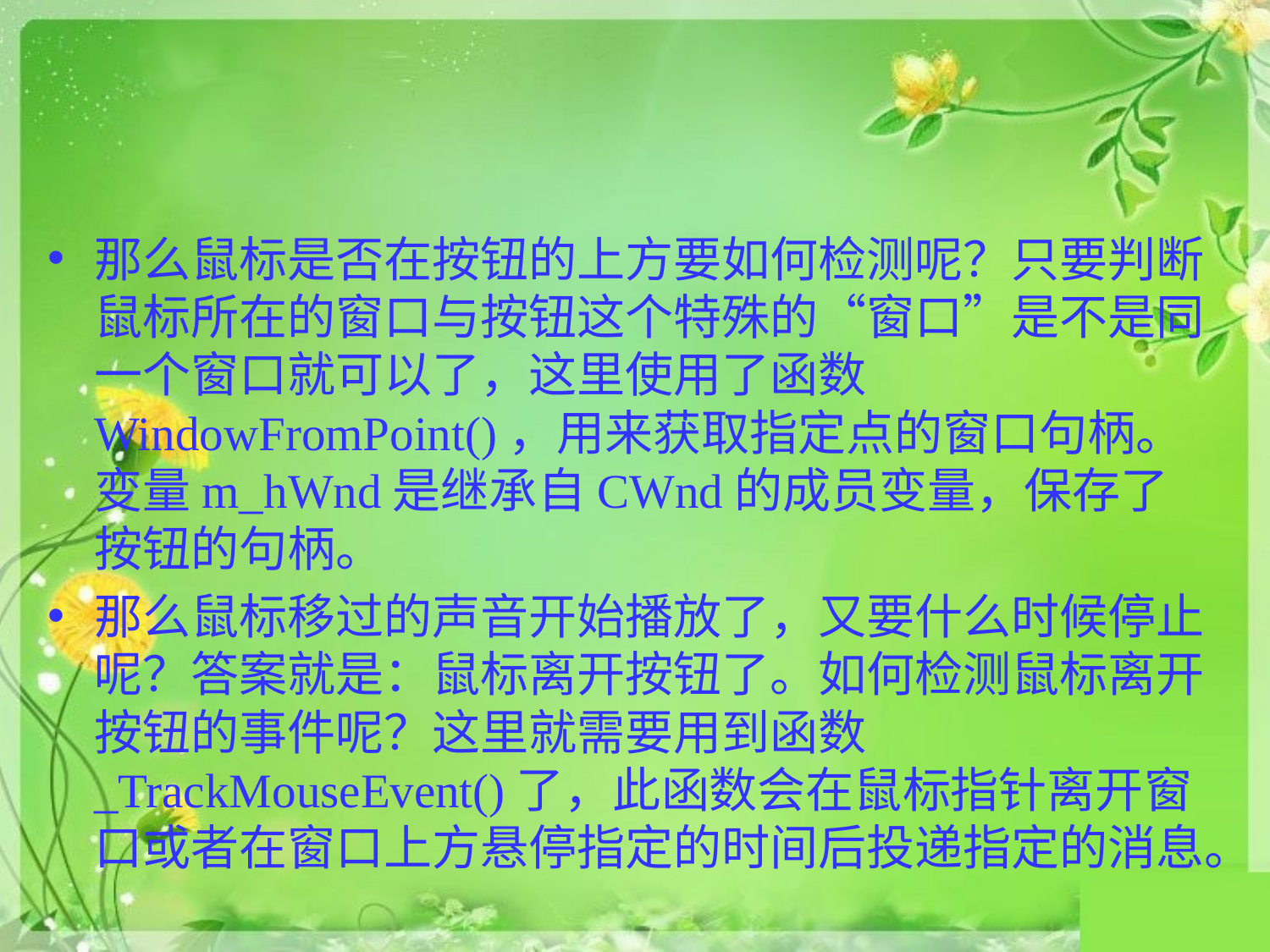

#
那么鼠标是否在按钮的上方要如何检测呢？只要判断鼠标所在的窗口与按钮这个特殊的“窗口”是不是同一个窗口就可以了，这里使用了函数WindowFromPoint()，用来获取指定点的窗口句柄。变量m_hWnd是继承自CWnd的成员变量，保存了按钮的句柄。
那么鼠标移过的声音开始播放了，又要什么时候停止呢？答案就是：鼠标离开按钮了。如何检测鼠标离开按钮的事件呢？这里就需要用到函数_TrackMouseEvent()了，此函数会在鼠标指针离开窗口或者在窗口上方悬停指定的时间后投递指定的消息。